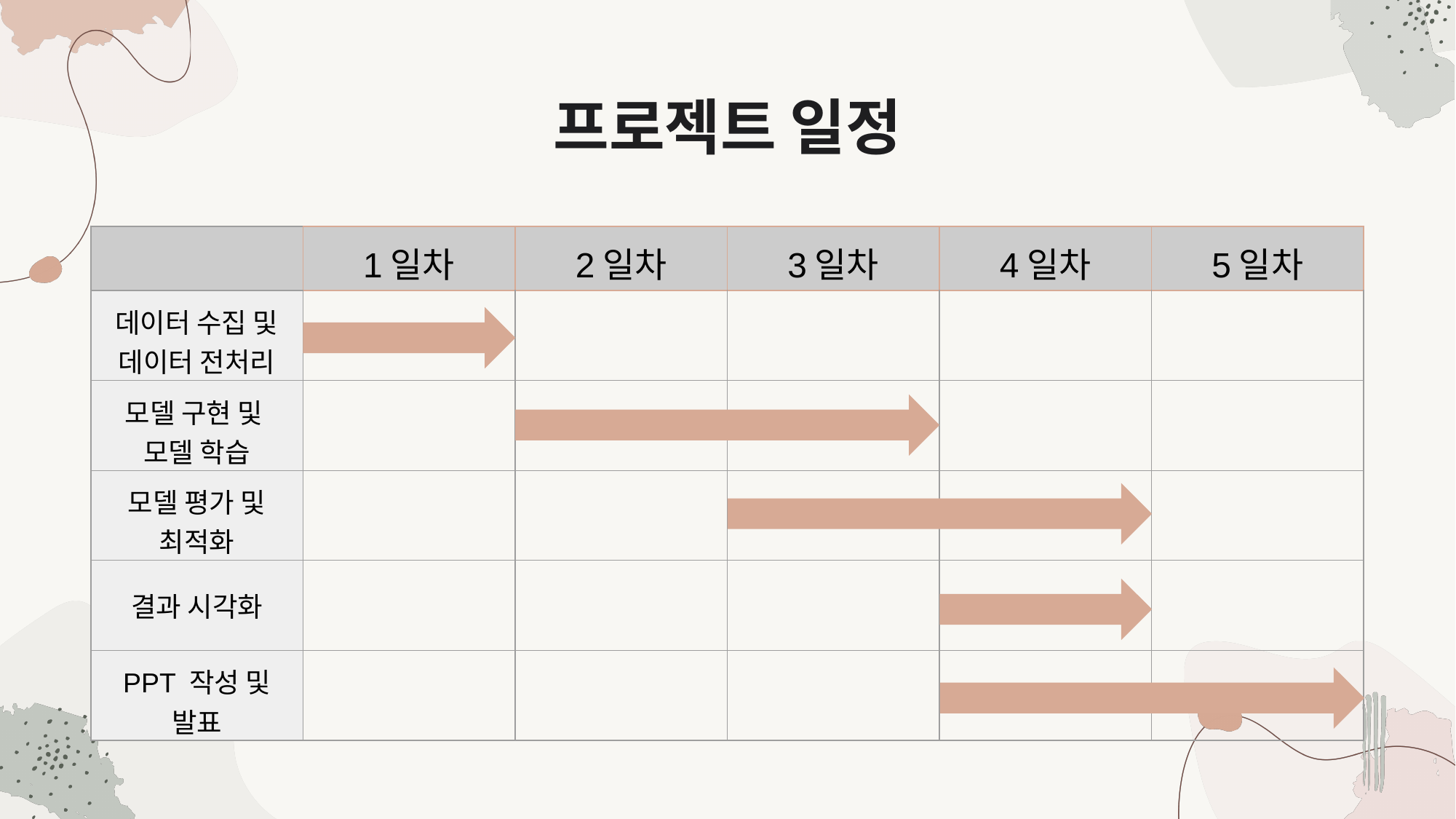

프로젝트 일정
|  | 1일차 | 2일차 | 3일차 | 4일차 | 5일차 |
| --- | --- | --- | --- | --- | --- |
| 데이터 수집 및 데이터 전처리 |  |  |  |  |  |
| 모델 구현 및 모델 학습 |  |  |  |  |  |
| 모델 평가 및 최적화 |  |  |  |  |  |
| 결과 시각화 |  |  |  |  |  |
| PPT 작성 및 발표 |  |  |  |  |  |